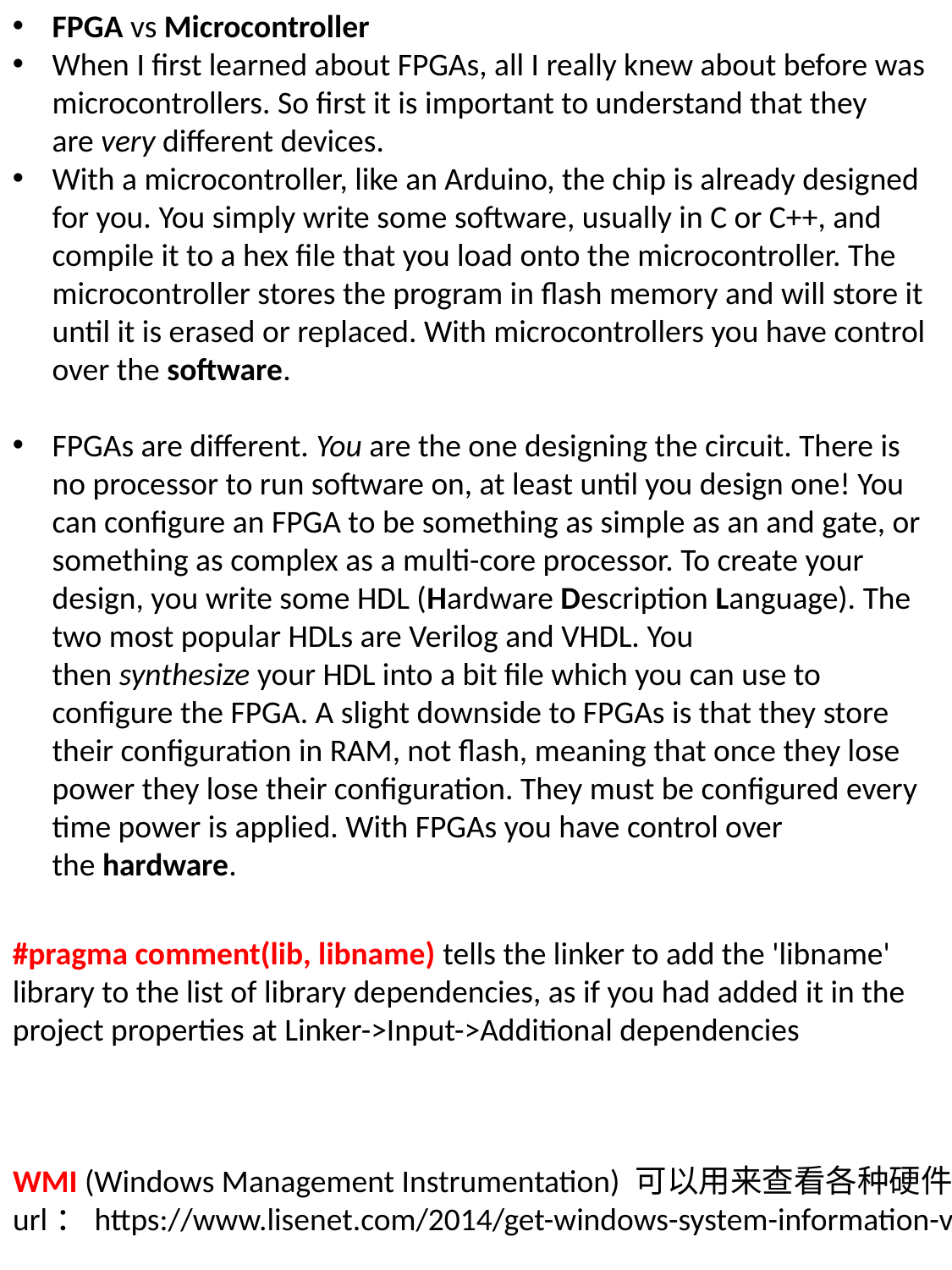

FPGA vs Microcontroller
When I first learned about FPGAs, all I really knew about before was microcontrollers. So first it is important to understand that they are very different devices.
With a microcontroller, like an Arduino, the chip is already designed for you. You simply write some software, usually in C or C++, and compile it to a hex file that you load onto the microcontroller. The microcontroller stores the program in flash memory and will store it until it is erased or replaced. With microcontrollers you have control over the software.

FPGAs are different. You are the one designing the circuit. There is no processor to run software on, at least until you design one! You can configure an FPGA to be something as simple as an and gate, or something as complex as a multi-core processor. To create your design, you write some HDL (Hardware Description Language). The two most popular HDLs are Verilog and VHDL. You then synthesize your HDL into a bit file which you can use to configure the FPGA. A slight downside to FPGAs is that they store their configuration in RAM, not flash, meaning that once they lose power they lose their configuration. They must be configured every time power is applied. With FPGAs you have control over the hardware.
#pragma comment(lib, libname) tells the linker to add the 'libname' library to the list of library dependencies, as if you had added it in the project properties at Linker->Input->Additional dependencies
WMI (Windows Management Instrumentation) 可以用来查看各种硬件和系统信息
url：https://www.lisenet.com/2014/get-windows-system-information-via-wmi-command-line-wmic/